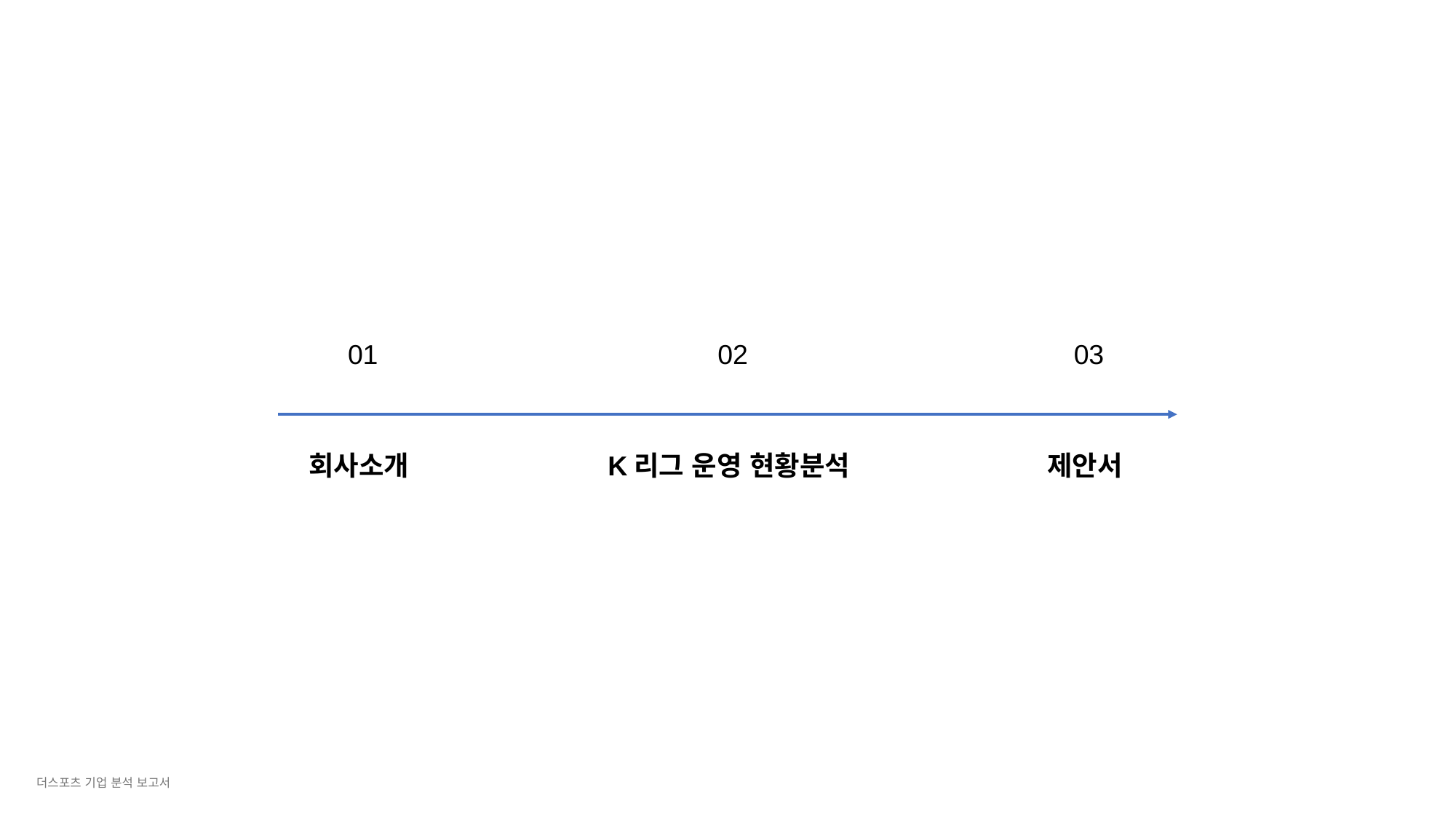

01
회사소개
02
K리그 운영 현황분석
03
제안서
더스포츠 기업 분석 보고서